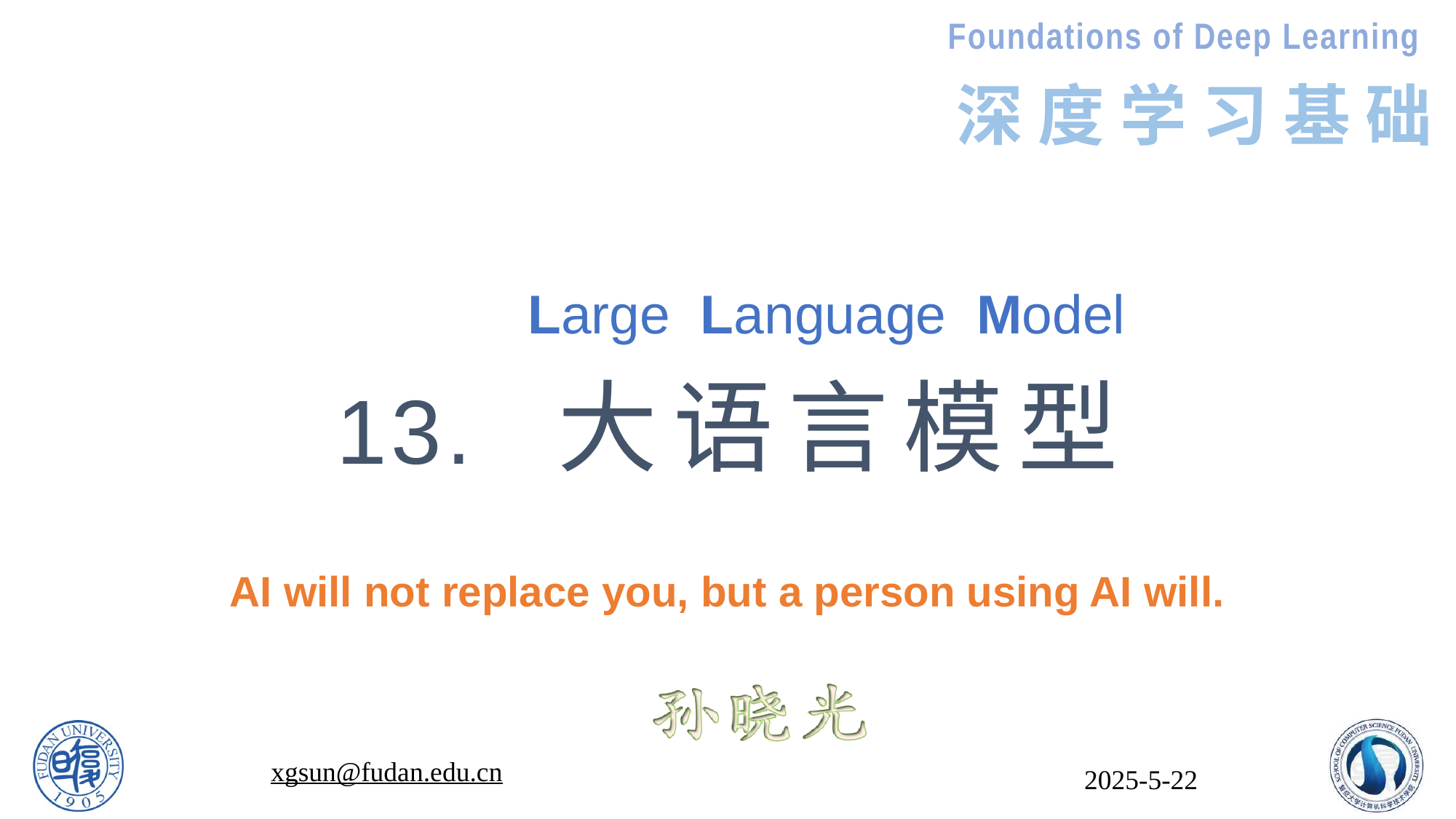

Large  Language  Model
# 13.  大语言模型
AI will not replace you, but a person using AI will.
2025-5-22